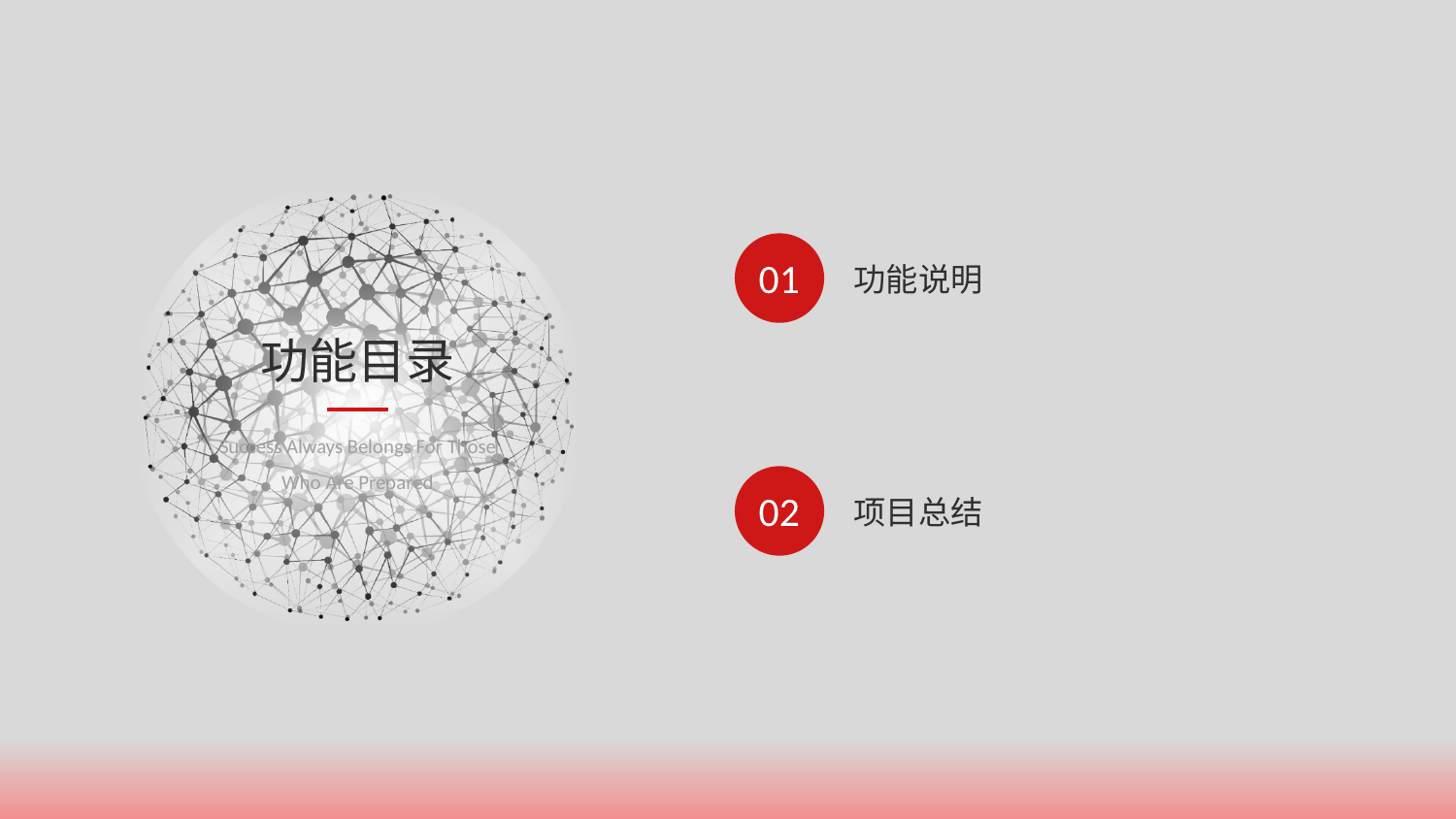

01
功能说明
功能目录
Success Always Belongs For Those Who Are Prepared
02
项目总结